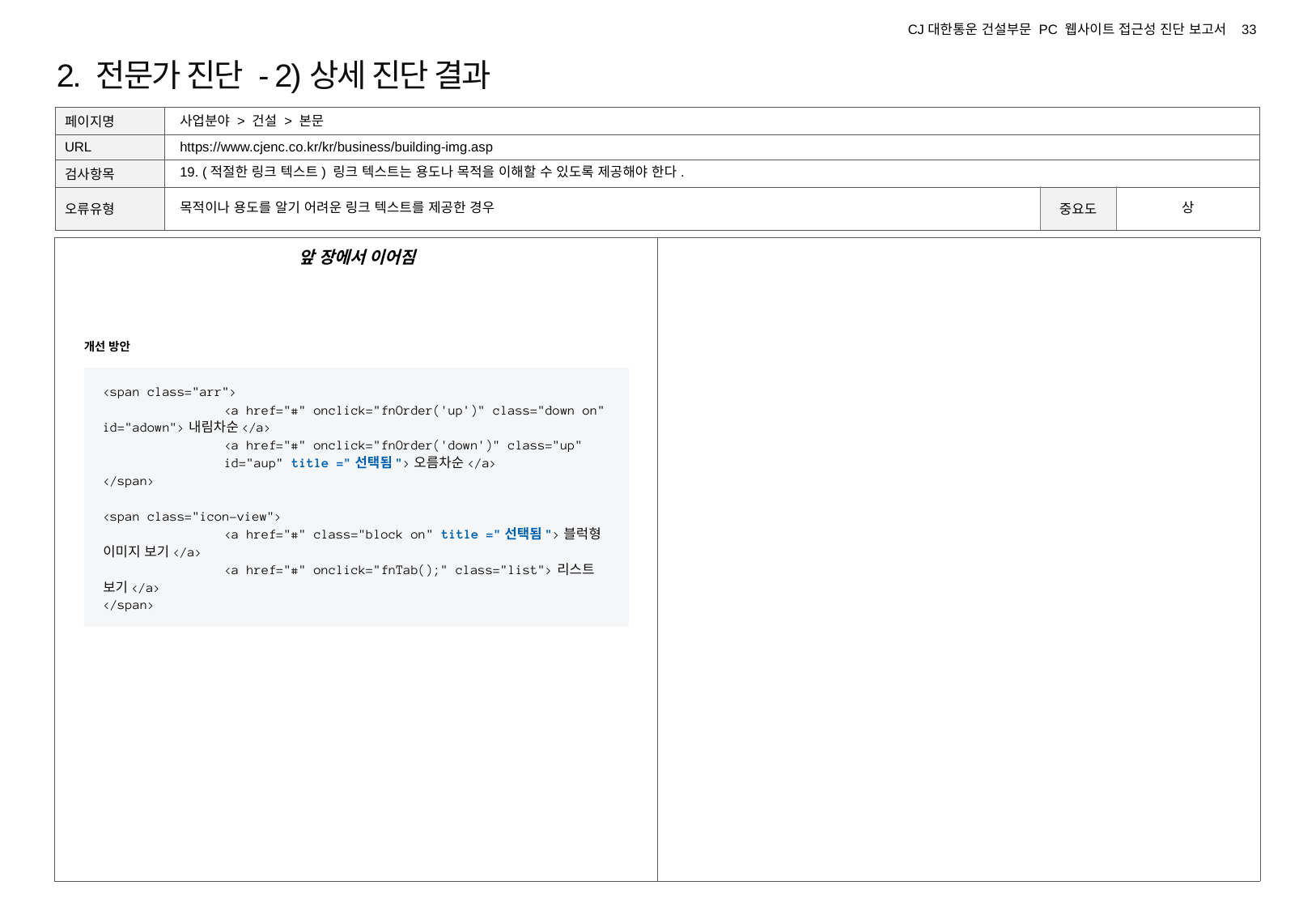

# 2. 전문가 진단 - 2)상세 진단 결과
사업분야 > 건설 > 본문
https://www.cjenc.co.kr/kr/business/building-img.asp
19. (적절한 링크 텍스트) 링크 텍스트는 용도나 목적을 이해할 수 있도록 제공해야 한다.
목적이나 용도를 알기 어려운 링크 텍스트를 제공한 경우
상
앞 장에서 이어짐
개선 방안
<span class="arr">
	<a href="#" onclick="fnOrder('up')" class="down on" id="adown">내림차순</a>
	<a href="#" onclick="fnOrder('down')" class="up" 	id="aup" title ="선택됨">오름차순</a>
</span>

<span class="icon-view">
	<a href="#" class="block on" title ="선택됨">블럭형 이미지 보기</a>
	<a href="#" onclick="fnTab();" class="list">리스트 보기</a>
</span>